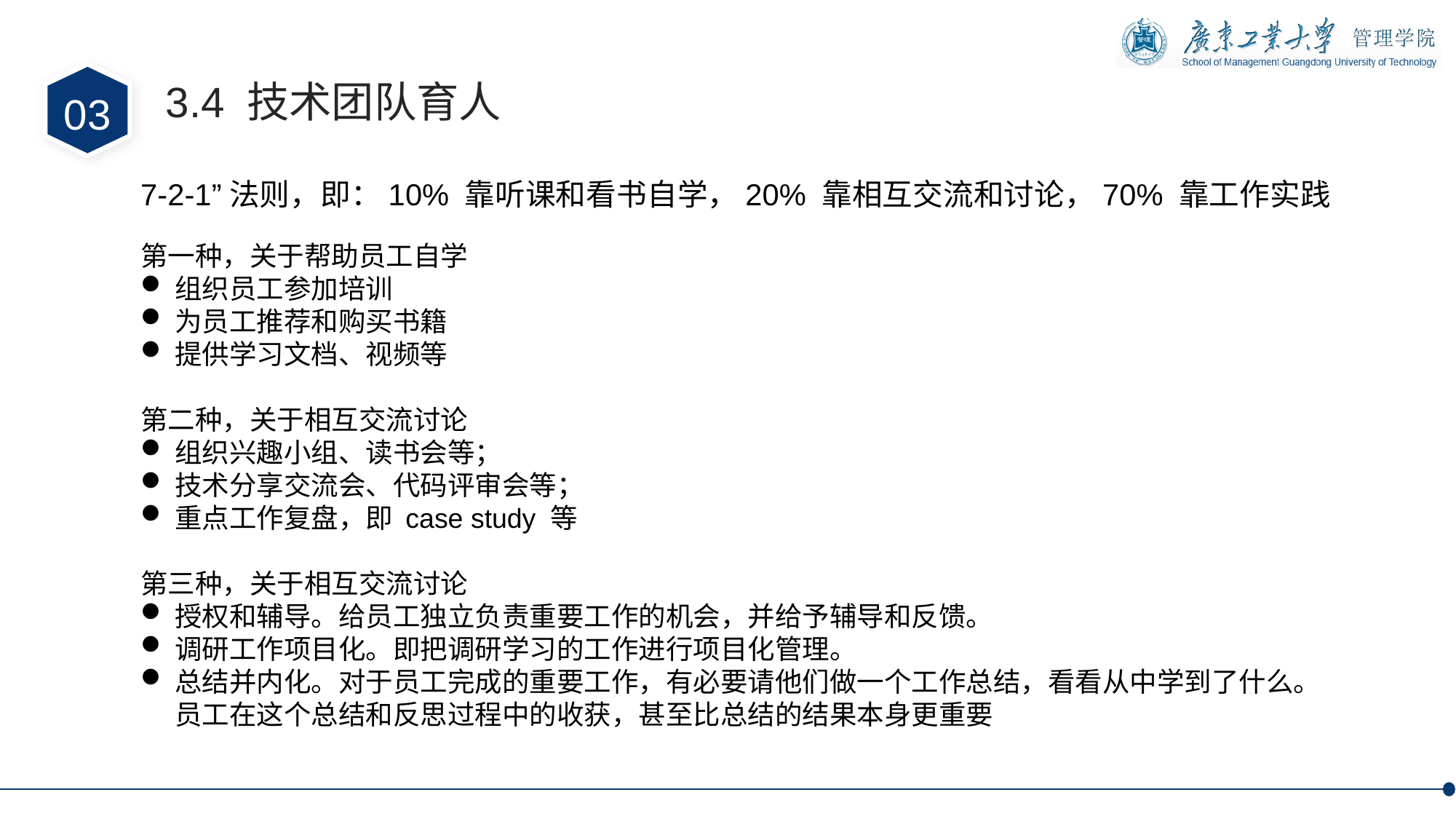

03
3.4 技术团队育人
7-2-1”法则，即：10% 靠听课和看书自学，20% 靠相互交流和讨论，70% 靠工作实践
第一种，关于帮助员工自学
组织员工参加培训
为员工推荐和购买书籍
提供学习文档、视频等

第二种，关于相互交流讨论
组织兴趣小组、读书会等；
技术分享交流会、代码评审会等；
重点工作复盘，即 case study 等

第三种，关于相互交流讨论
授权和辅导。给员工独立负责重要工作的机会，并给予辅导和反馈。
调研工作项目化。即把调研学习的工作进行项目化管理。
总结并内化。对于员工完成的重要工作，有必要请他们做一个工作总结，看看从中学到了什么。员工在这个总结和反思过程中的收获，甚至比总结的结果本身更重要